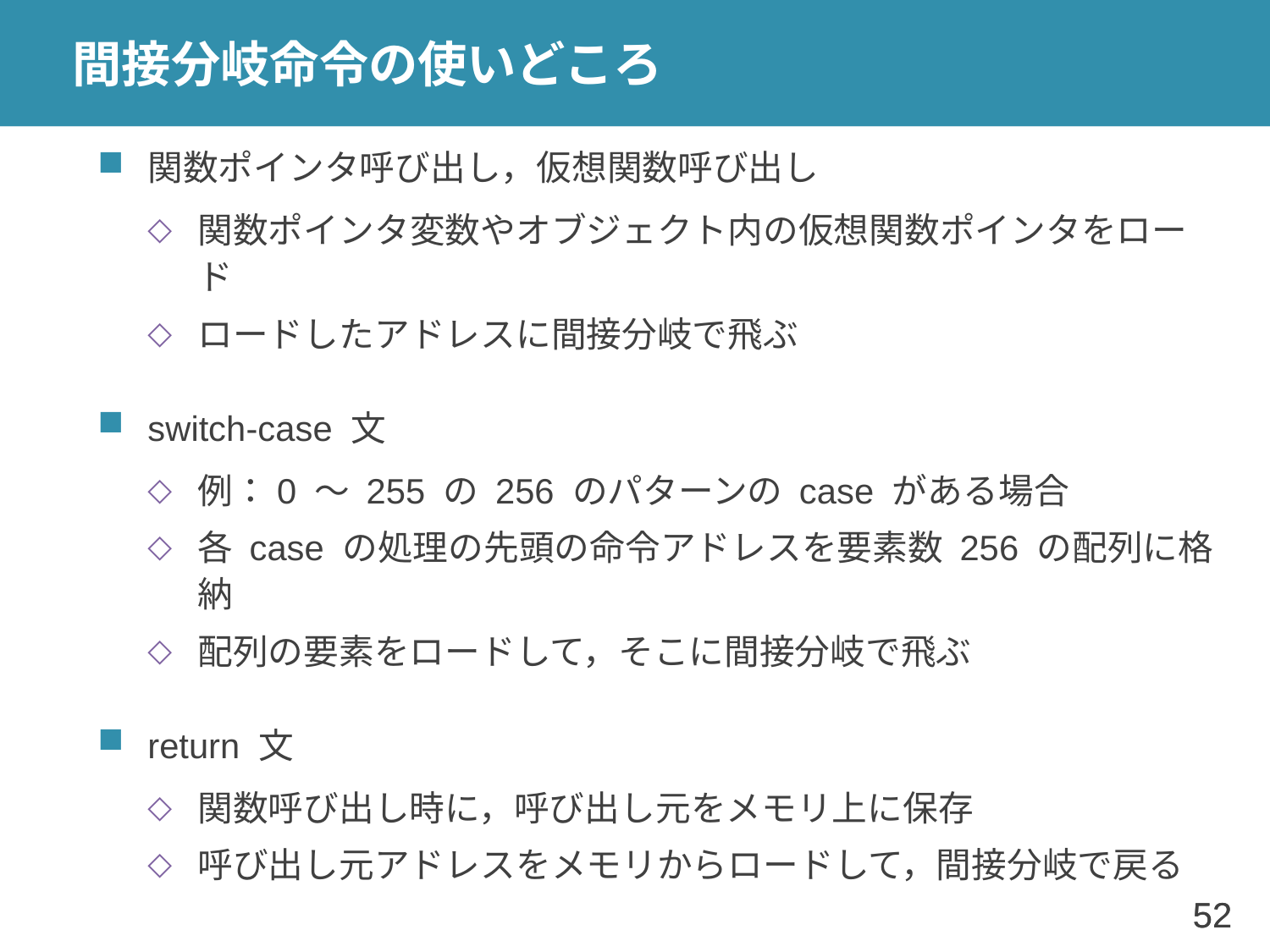

# 間接分岐命令の使いどころ
関数ポインタ呼び出し，仮想関数呼び出し
関数ポインタ変数やオブジェクト内の仮想関数ポインタをロード
ロードしたアドレスに間接分岐で飛ぶ
switch-case 文
例：0 ～ 255 の 256 のパターンの case がある場合
各 case の処理の先頭の命令アドレスを要素数 256 の配列に格納
配列の要素をロードして，そこに間接分岐で飛ぶ
return 文
関数呼び出し時に，呼び出し元をメモリ上に保存
呼び出し元アドレスをメモリからロードして，間接分岐で戻る